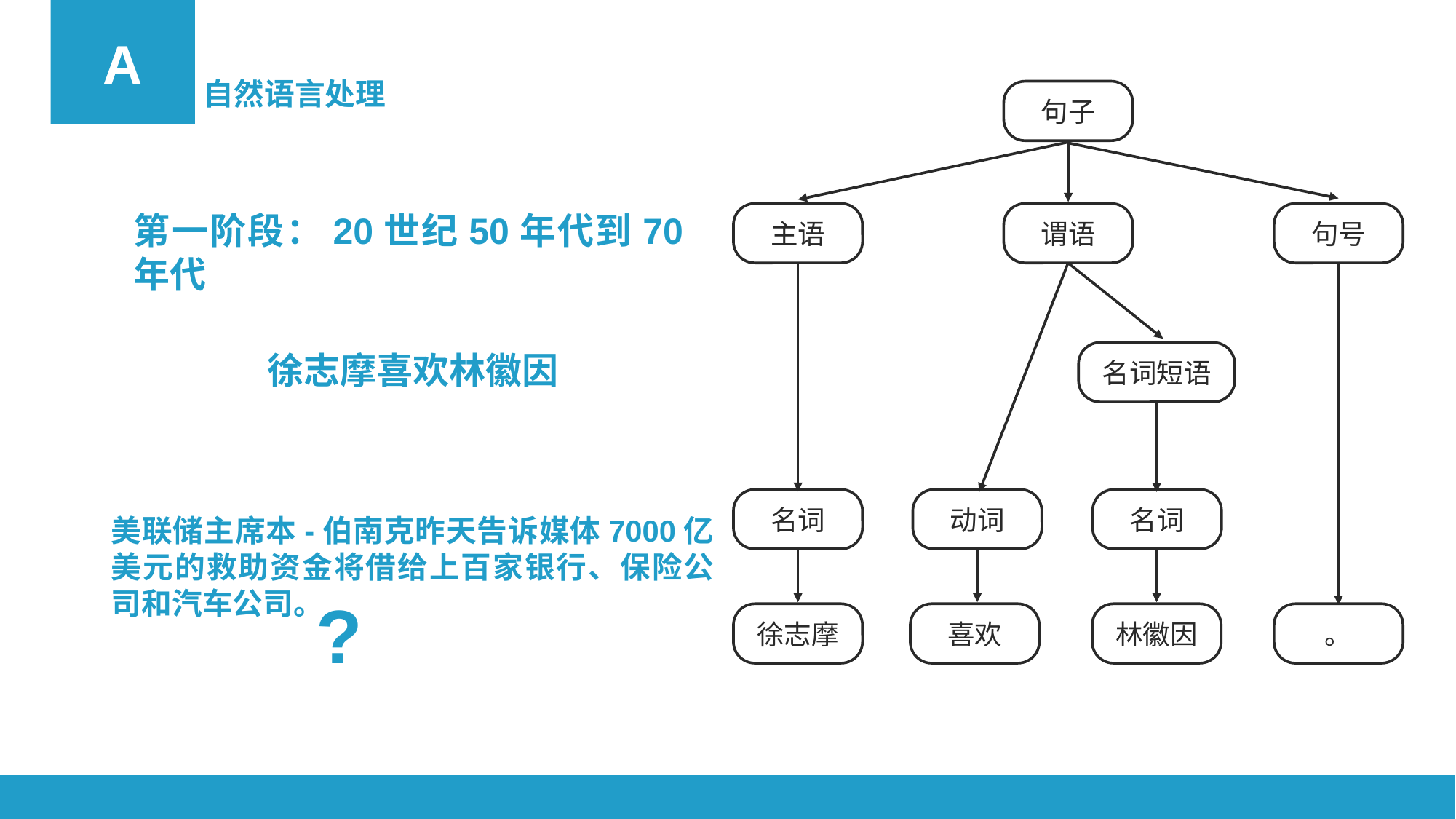

A
自然语言处理
句子

第一阶段：20世纪50年代到70年代
主语
谓语
句号

徐志摩喜欢林徽因
名词短语

名词
动词
名词
美联储主席本-伯南克昨天告诉媒体7000亿美元的救助资金将借给上百家银行、保险公司和汽车公司。

?
徐志摩
喜欢
林徽因
。